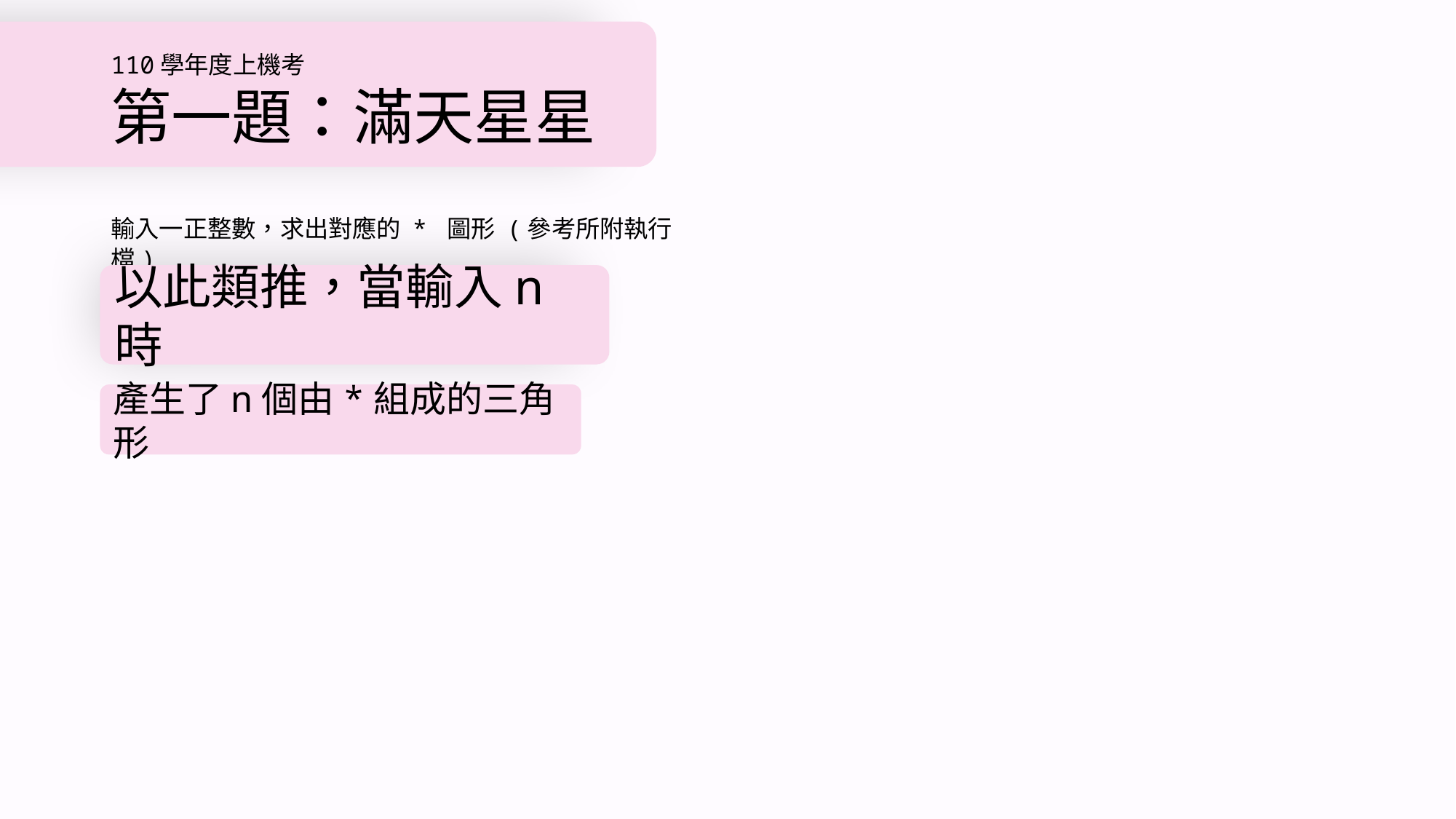

# 110學年度上機考 第一題：滿天星星
輸入一正整數，求出對應的 * 圖形 (參考所附執行檔)

以此類推，當輸入n時
產生了n個由*組成的三角形